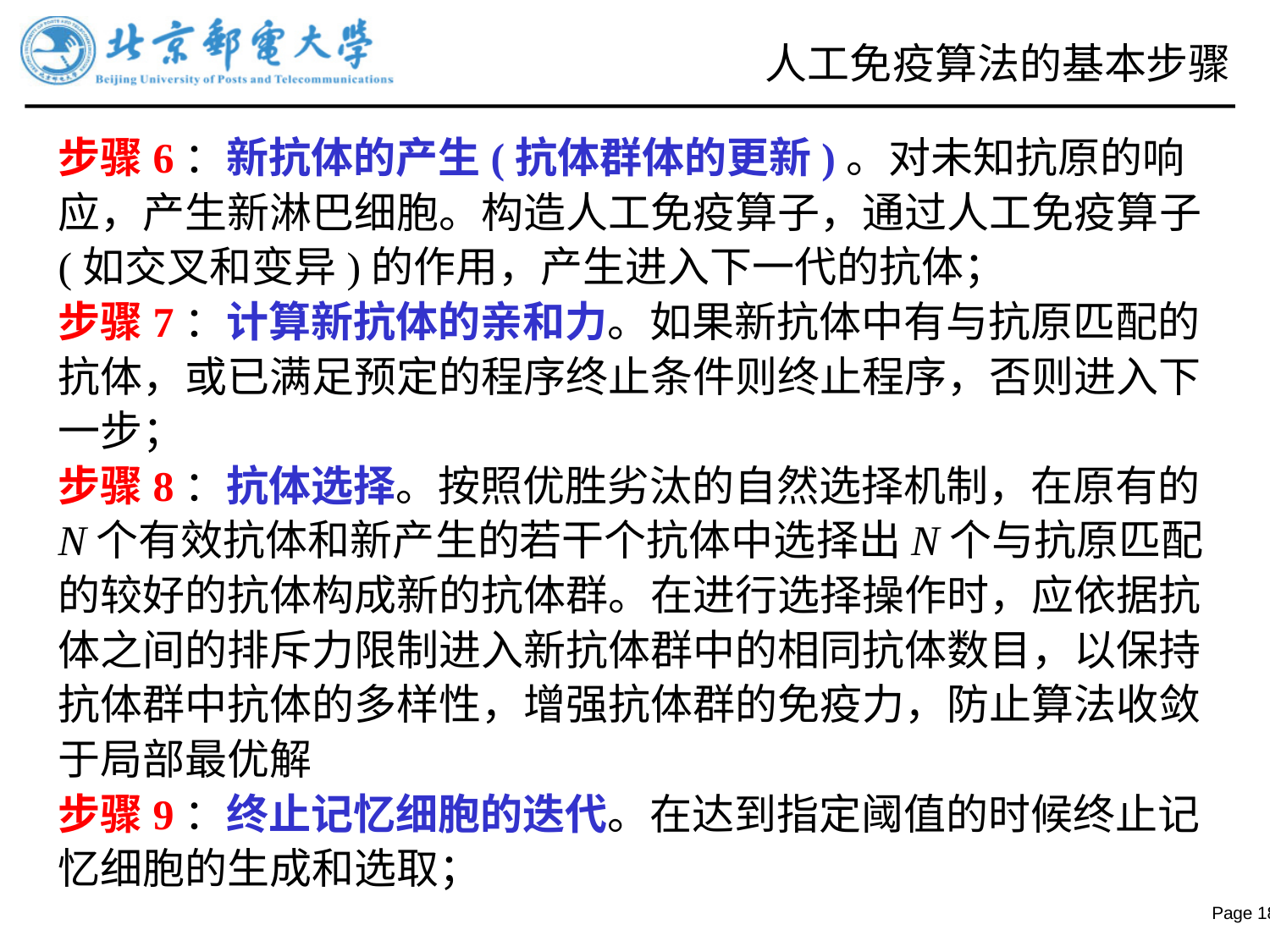

# 人工免疫算法的基本步骤
步骤6：新抗体的产生(抗体群体的更新)。对未知抗原的响应，产生新淋巴细胞。构造人工免疫算子，通过人工免疫算子(如交叉和变异)的作用，产生进入下一代的抗体；
步骤7：计算新抗体的亲和力。如果新抗体中有与抗原匹配的抗体，或已满足预定的程序终止条件则终止程序，否则进入下一步；
步骤8：抗体选择。按照优胜劣汰的自然选择机制，在原有的N个有效抗体和新产生的若干个抗体中选择出N个与抗原匹配的较好的抗体构成新的抗体群。在进行选择操作时，应依据抗体之间的排斥力限制进入新抗体群中的相同抗体数目，以保持抗体群中抗体的多样性，增强抗体群的免疫力，防止算法收敛于局部最优解
步骤9：终止记忆细胞的迭代。在达到指定阈值的时候终止记忆细胞的生成和选取；